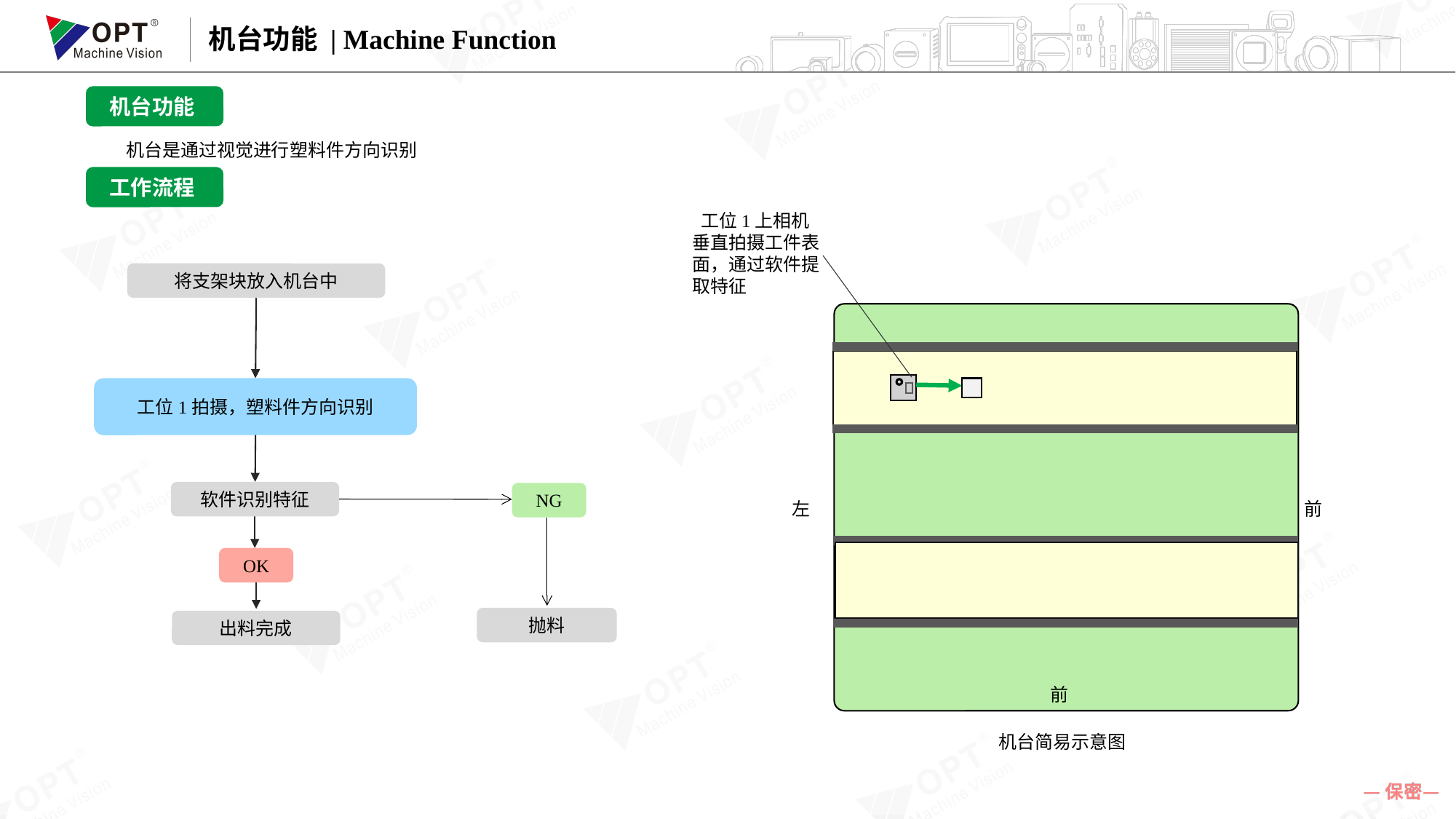

机台功能 | Machine Function
机台功能
机台是通过视觉进行塑料件方向识别

工作流程
 工位1上相机垂直拍摄工件表面，通过软件提取特征
将支架块放入机台中

工位1拍摄，塑料件方向识别

软件识别特征
OK
出料完成
NG
抛料
左
前

前
机台简易示意图